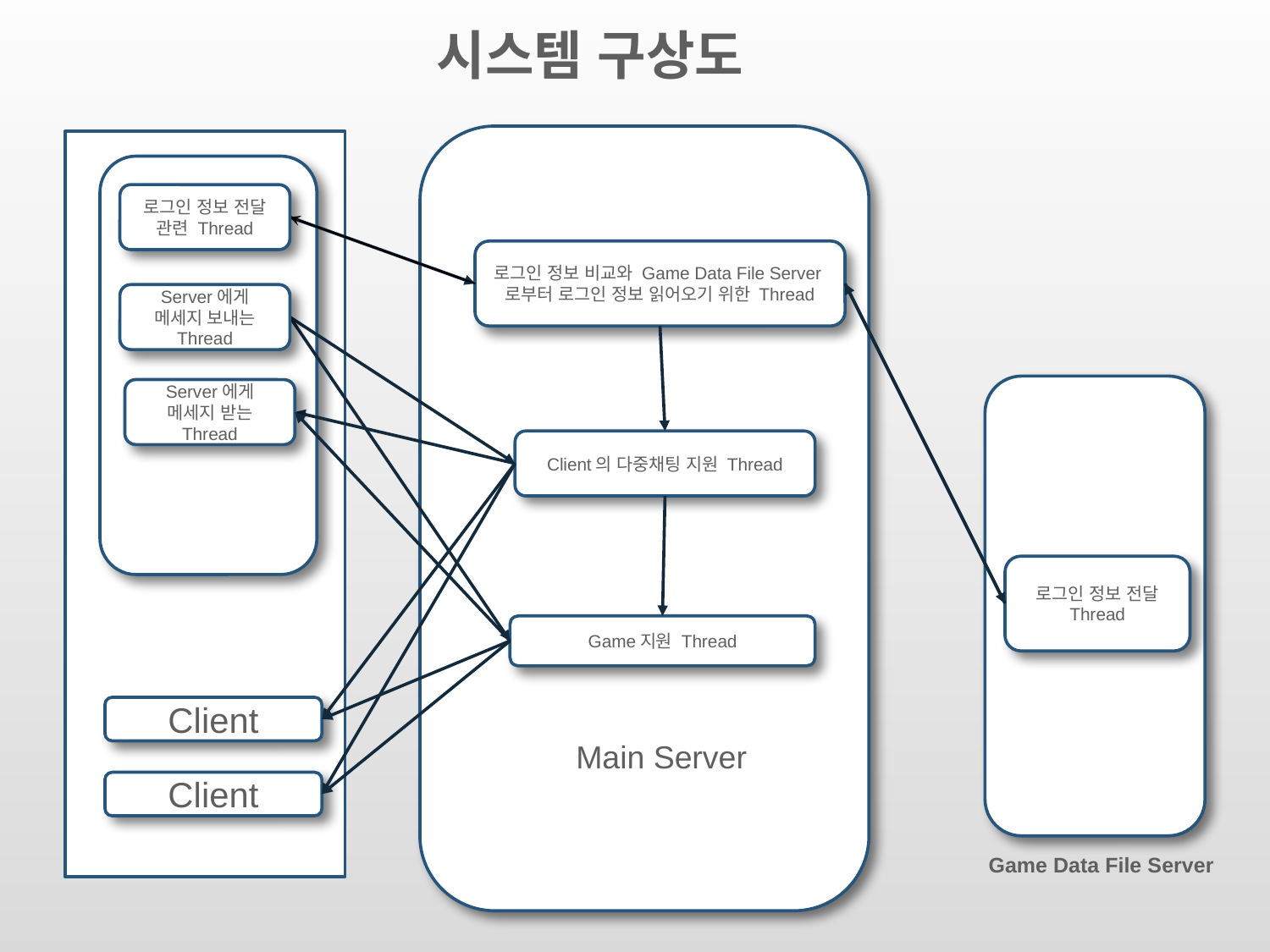

시스템 구상도

로그인 정보 전달 관련 Thread
로그인 정보 비교와 Game Data File Server로부터 로그인 정보 읽어오기 위한 Thread
Server에게 메세지 보내는 Thread

Server에게 메세지 받는 Thread
Client의 다중채팅 지원 Thread
로그인 정보 전달 Thread
Game지원 Thread
Client
Main Server
Client
Game Data File Server